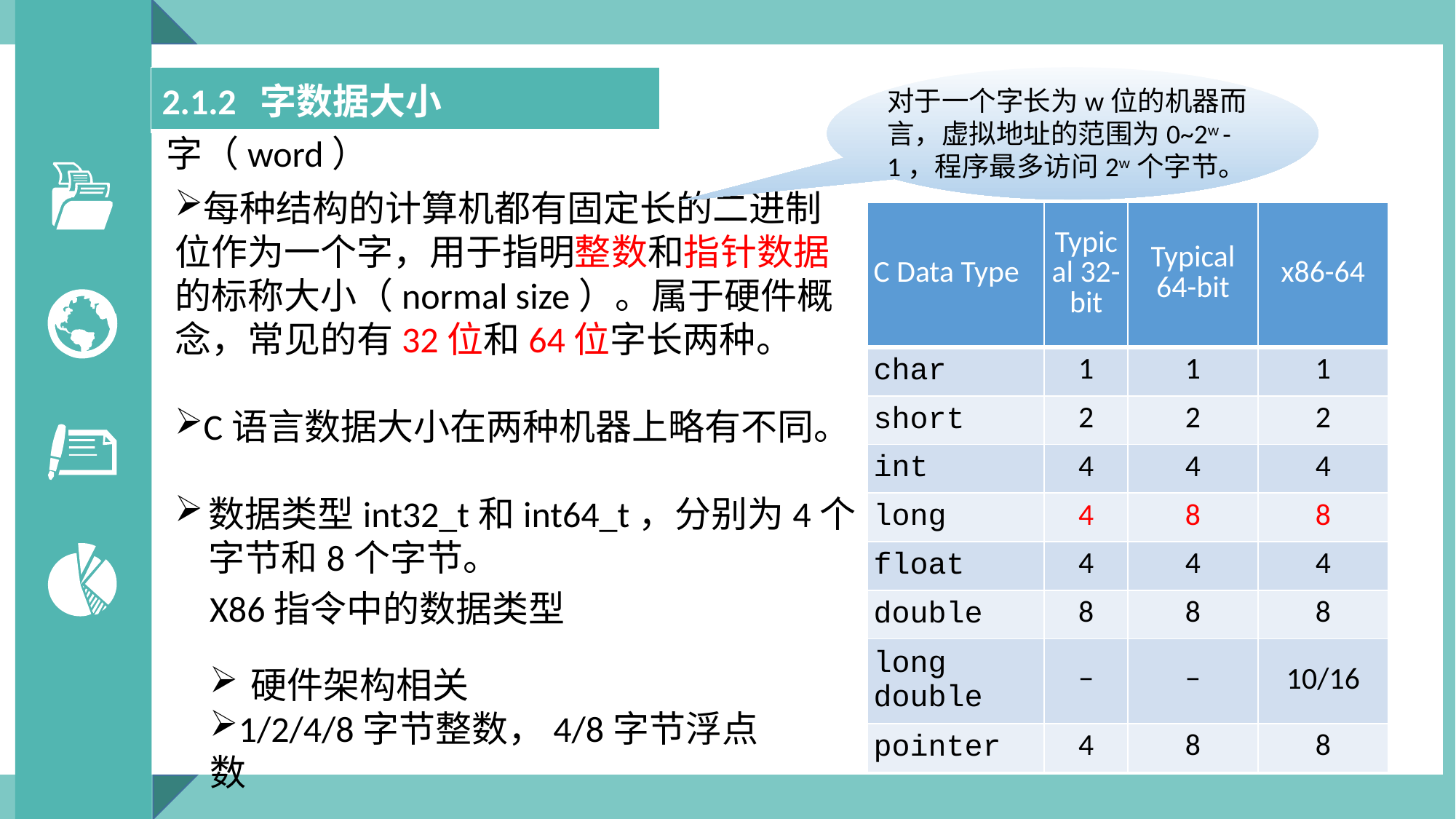

| 2.1.2 字数据大小 |
| --- |

对于一个字长为w位的机器而言，虚拟地址的范围为0~2w -1，程序最多访问2w个字节。
字（word）
每种结构的计算机都有固定长的二进制位作为一个字，用于指明整数和指针数据的标称大小（normal size）。属于硬件概念，常见的有32位和64位字长两种。

C语言数据大小在两种机器上略有不同。

数据类型int32_t和int64_t，分别为4个字节和8个字节。
| C Data Type | Typical 32-bit | Typical 64-bit | x86-64 |
| --- | --- | --- | --- |
| char | 1 | 1 | 1 |
| short | 2 | 2 | 2 |
| int | 4 | 4 | 4 |
| long | 4 | 8 | 8 |
| float | 4 | 4 | 4 |
| double | 8 | 8 | 8 |
| long double | − | − | 10/16 |
| pointer | 4 | 8 | 8 |
X86指令中的数据类型

硬件架构相关
1/2/4/8字节整数，4/8字节浮点数